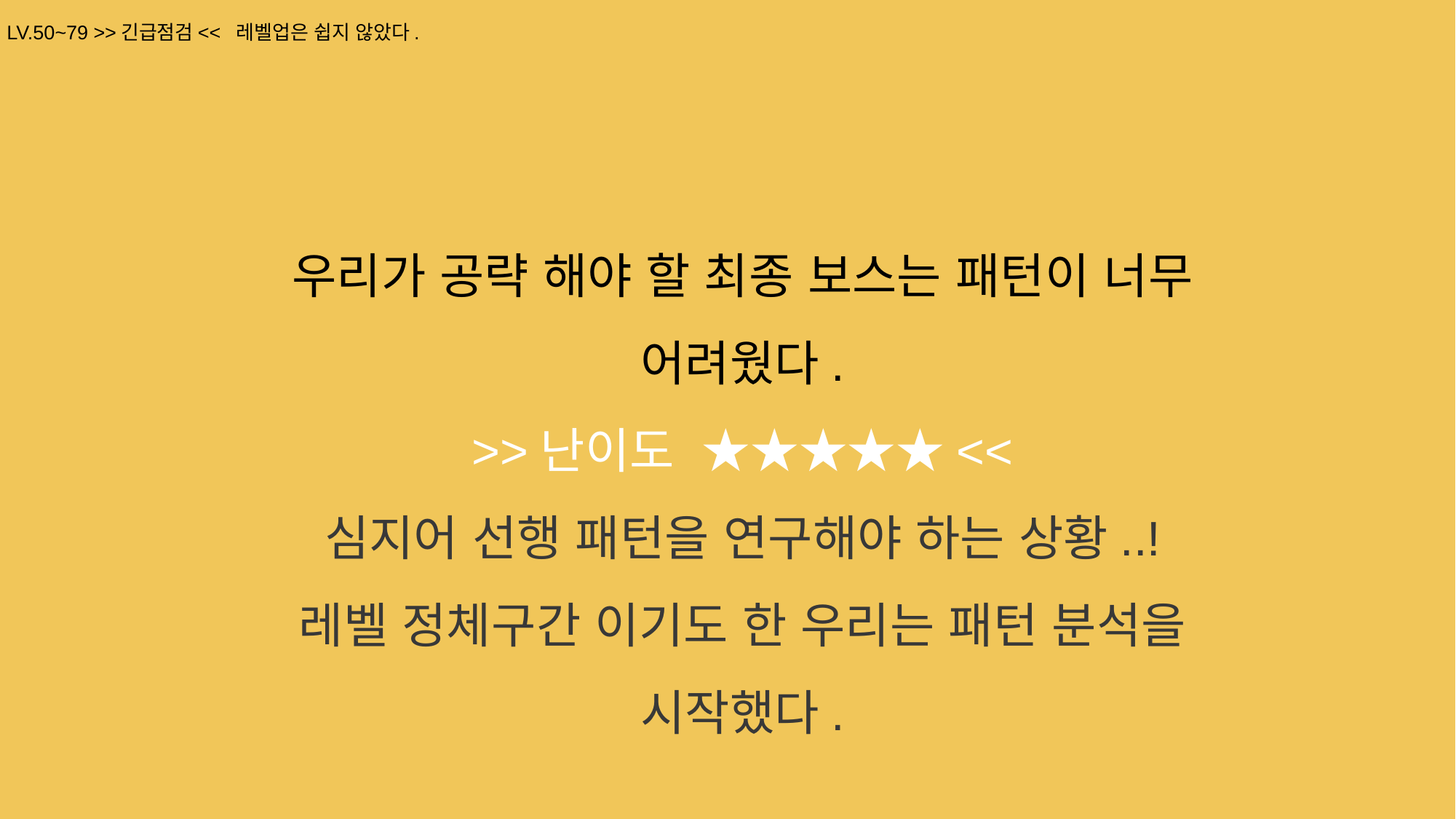

LV.50~79 >>긴급점검<<  레벨업은 쉽지 않았다.

우리가 공략 해야 할 최종 보스는 패턴이 너무 어려웠다.
>>난이도  ★★★★★<<
심지어 선행 패턴을 연구해야 하는 상황..!
레벨 정체구간 이기도 한 우리는 패턴 분석을 시작했다.